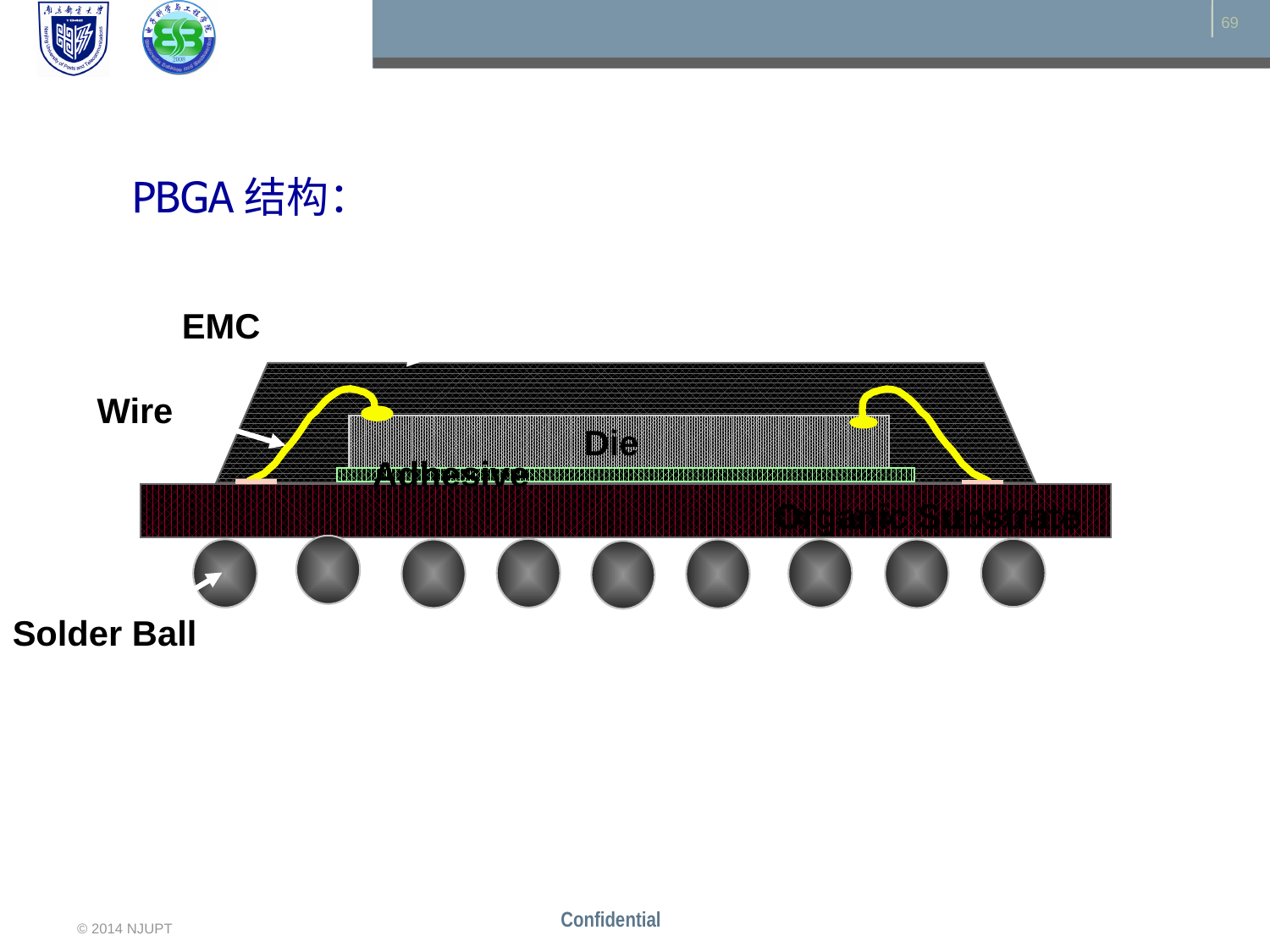

PBGA结构：
EMC

Wire

Die

Adhesive

Organic Substrate

Solder Ball